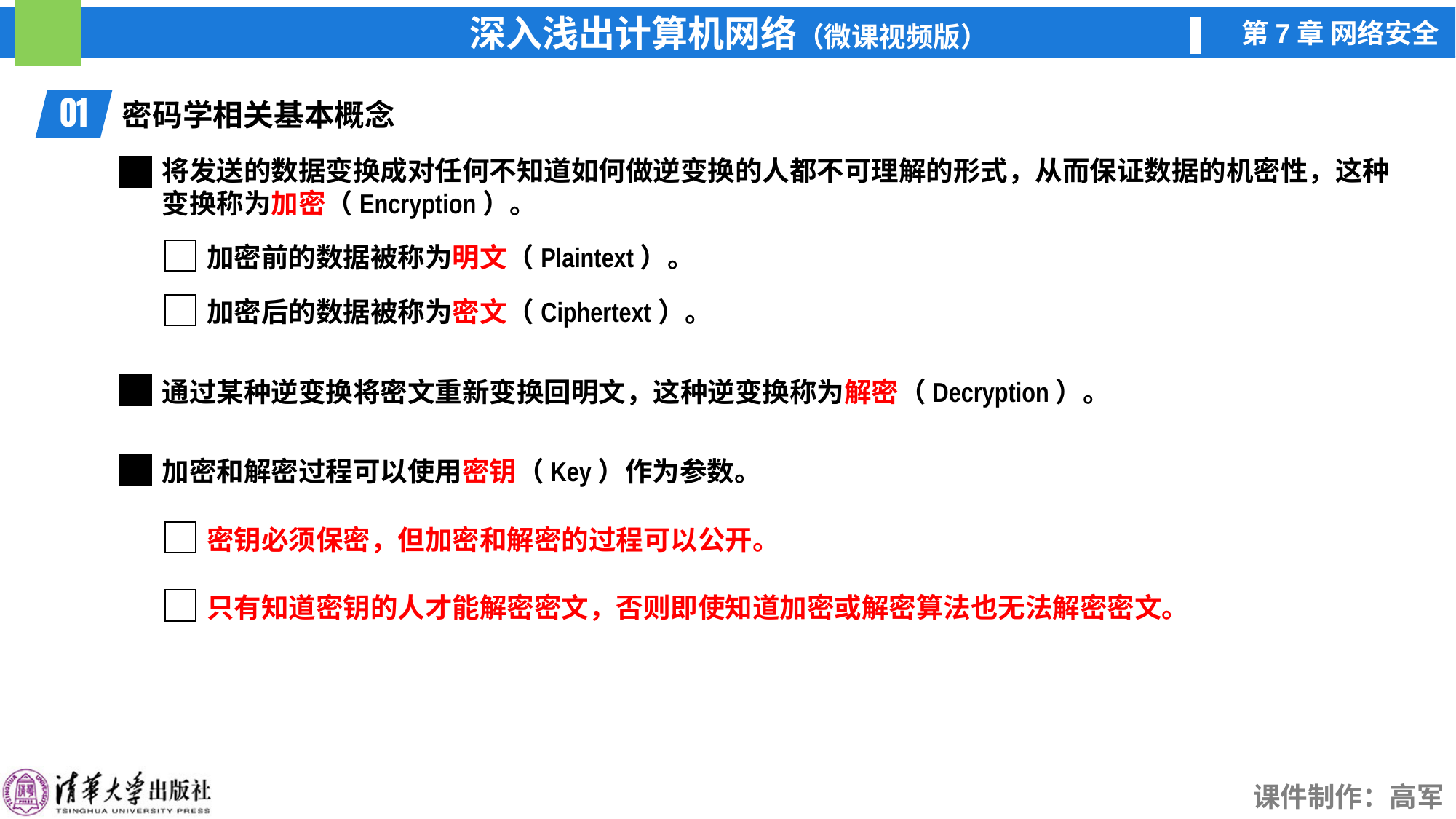

01
密码学相关基本概念
将发送的数据变换成对任何不知道如何做逆变换的人都不可理解的形式，从而保证数据的机密性，这种变换称为加密（Encryption）。

加密前的数据被称为明文（Plaintext）。

加密后的数据被称为密文（Ciphertext）。

通过某种逆变换将密文重新变换回明文，这种逆变换称为解密（Decryption）。

加密和解密过程可以使用密钥（Key）作为参数。

密钥必须保密，但加密和解密的过程可以公开。

只有知道密钥的人才能解密密文，否则即使知道加密或解密算法也无法解密密文。